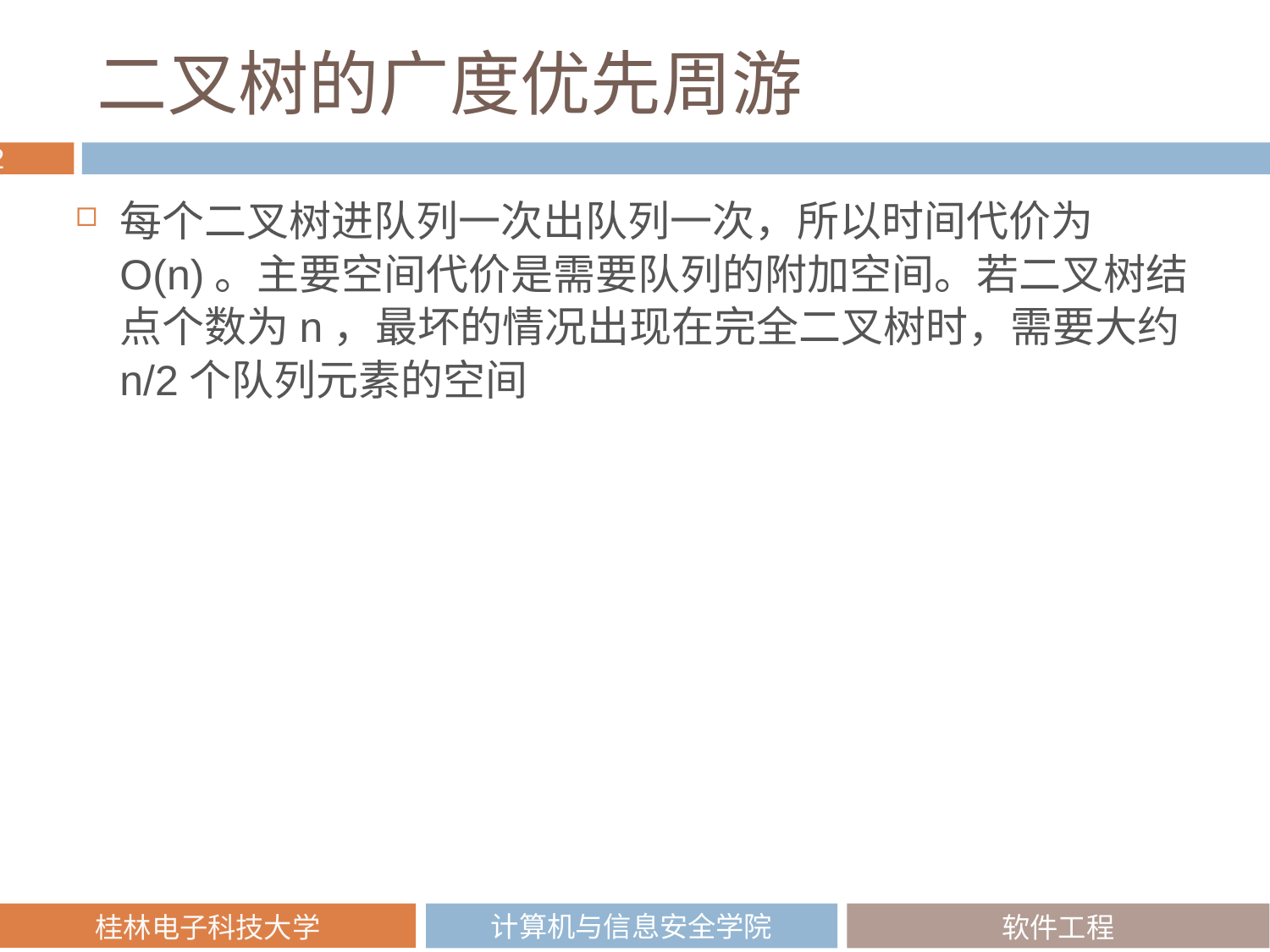

# 二叉树的广度优先周游
每个二叉树进队列一次出队列一次，所以时间代价为O(n)。主要空间代价是需要队列的附加空间。若二叉树结点个数为n，最坏的情况出现在完全二叉树时，需要大约n/2个队列元素的空间